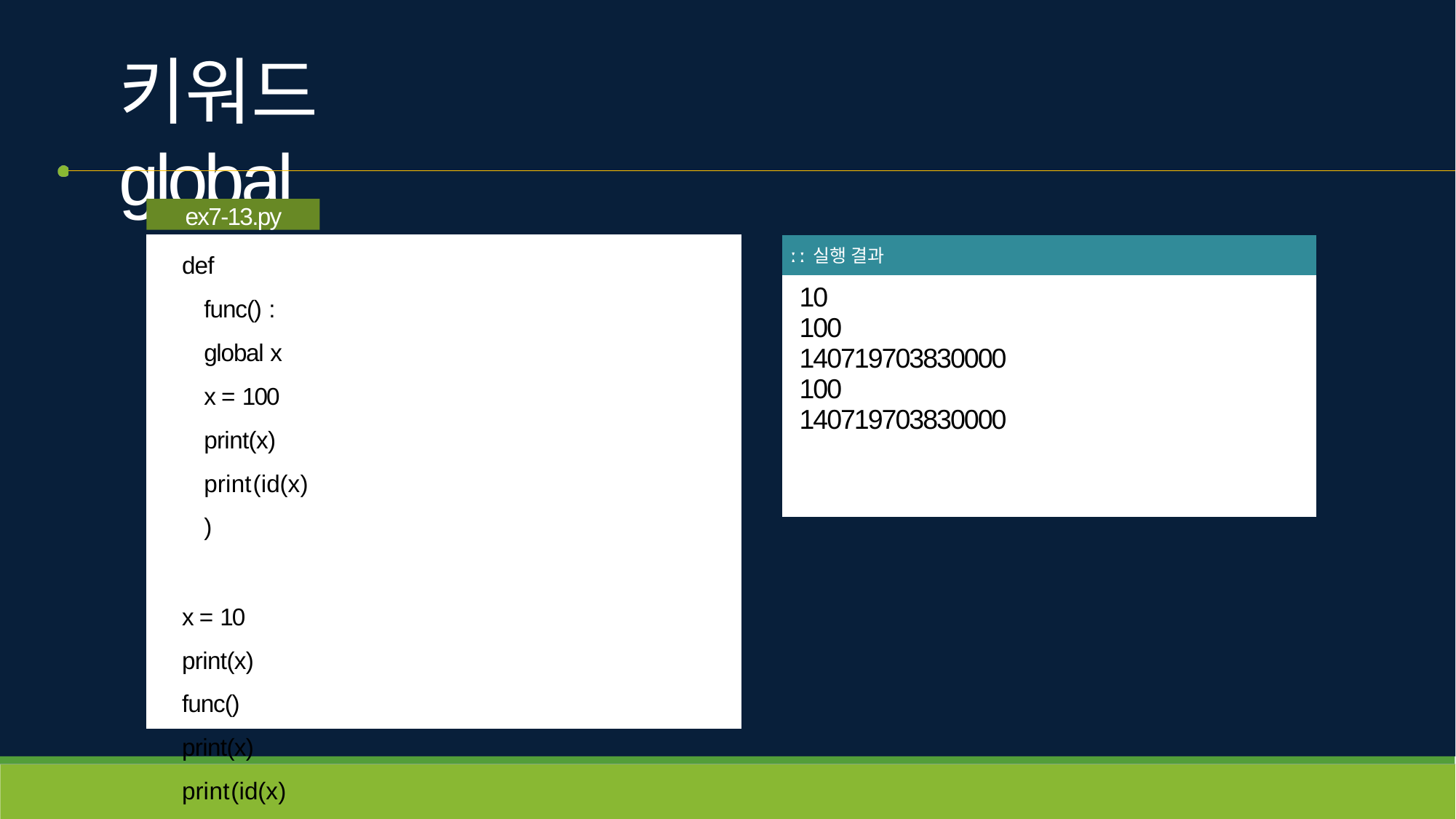

# 키워드 global

ex7-13.py
def func() :  global x  x = 100
print(x)  print(id(x))

x = 10
print(x)  func()  print(x)  print(id(x))

| ː ː 실행 결과 |
| --- |
| 10 100 140719703830000 100 140719703830000 |